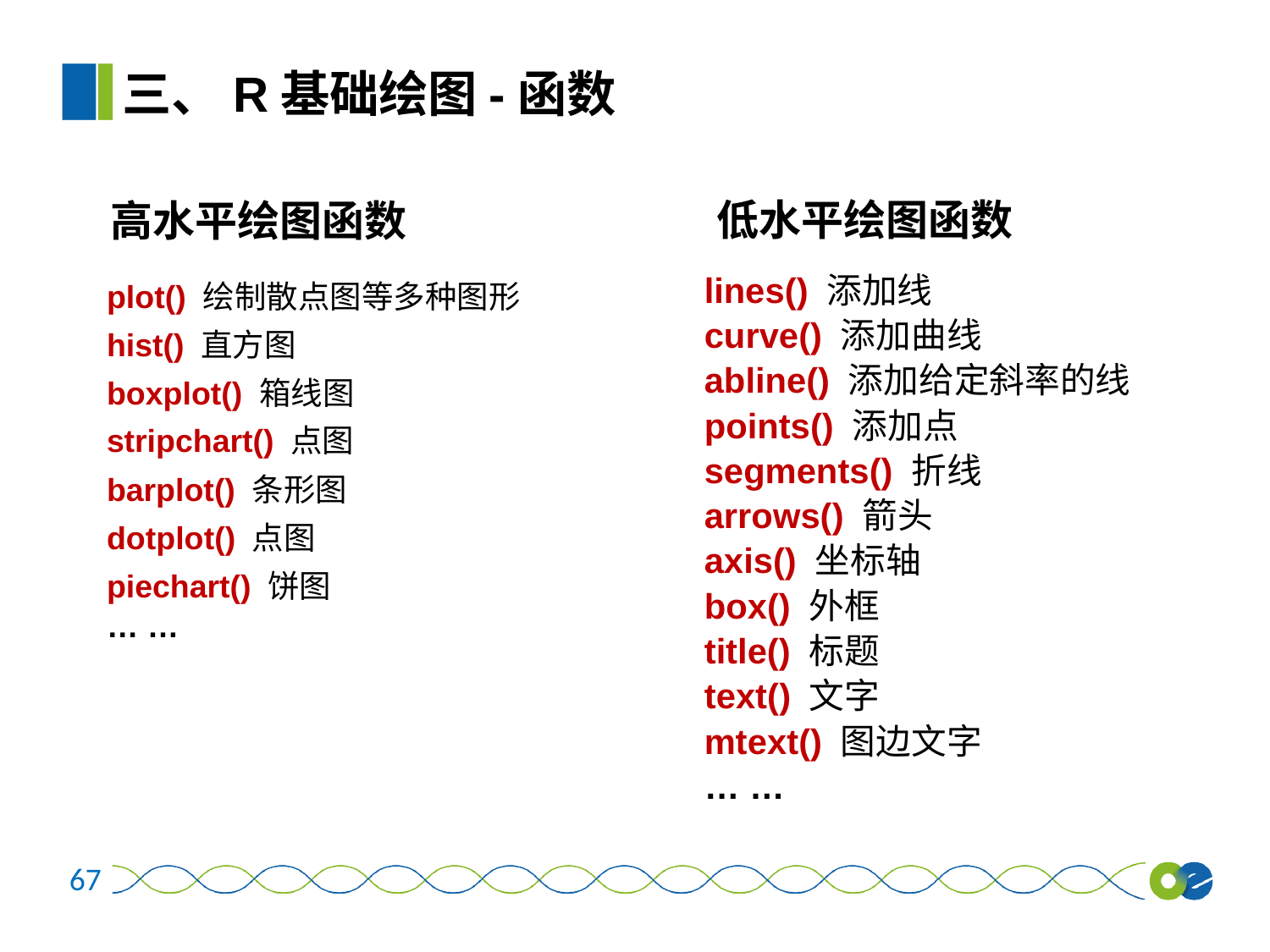

三、R基础绘图-函数
低水平绘图函数
高水平绘图函数
plot() 绘制散点图等多种图形
hist() 直方图
boxplot() 箱线图
stripchart() 点图
barplot() 条形图
dotplot() 点图
piechart() 饼图
… …
lines() 添加线
curve() 添加曲线
abline() 添加给定斜率的线
points() 添加点
segments() 折线
arrows() 箭头
axis() 坐标轴
box() 外框
title() 标题
text() 文字
mtext() 图边文字
… …
67